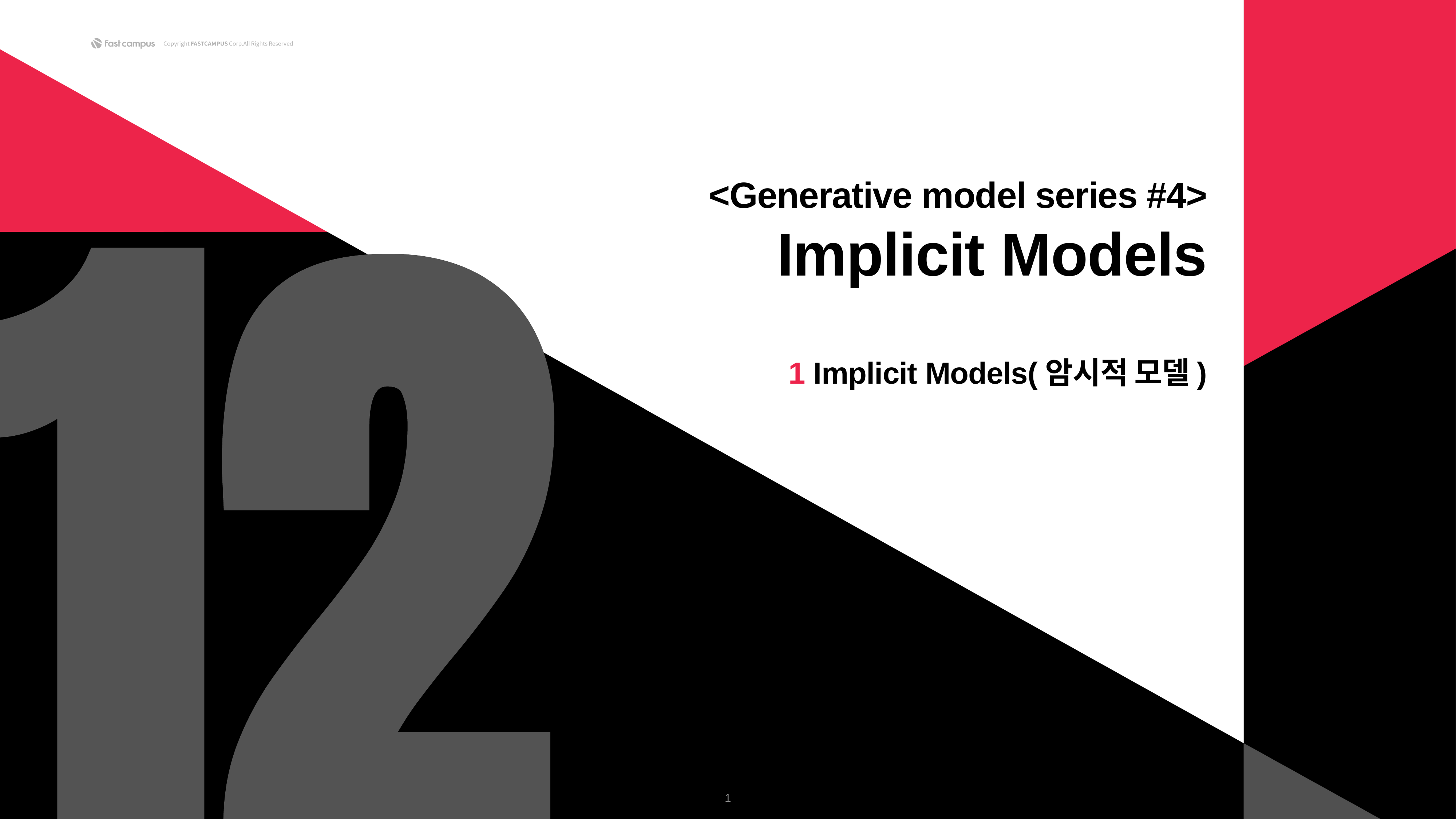

1
2
<Generative model series #4>
Implicit Models

1 Implicit Models(암시적 모델)

1